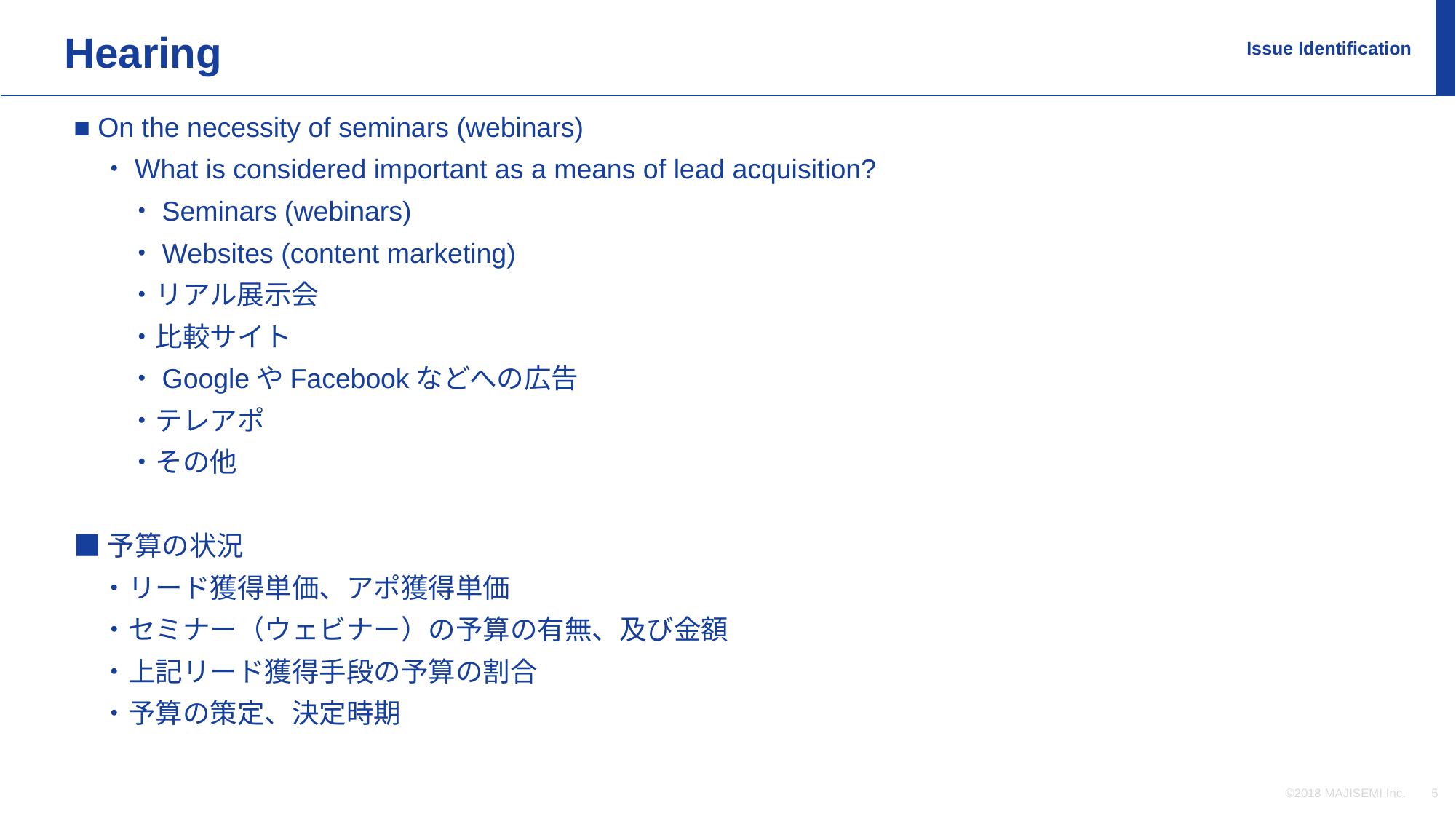

Hearing
Issue Identification
■ On the necessity of seminars (webinars)
　・What is considered important as a means of lead acquisition?
　　・Seminars (webinars)
　　・Websites (content marketing)
　　・リアル展示会
　　・比較サイト
　　・GoogleやFacebookなどへの広告
　　・テレアポ
　　・その他

■予算の状況
　・リード獲得単価、アポ獲得単価
　・セミナー（ウェビナー）の予算の有無、及び金額
　・上記リード獲得手段の予算の割合
　・予算の策定、決定時期
©2018 MAJISEMI Inc.
5